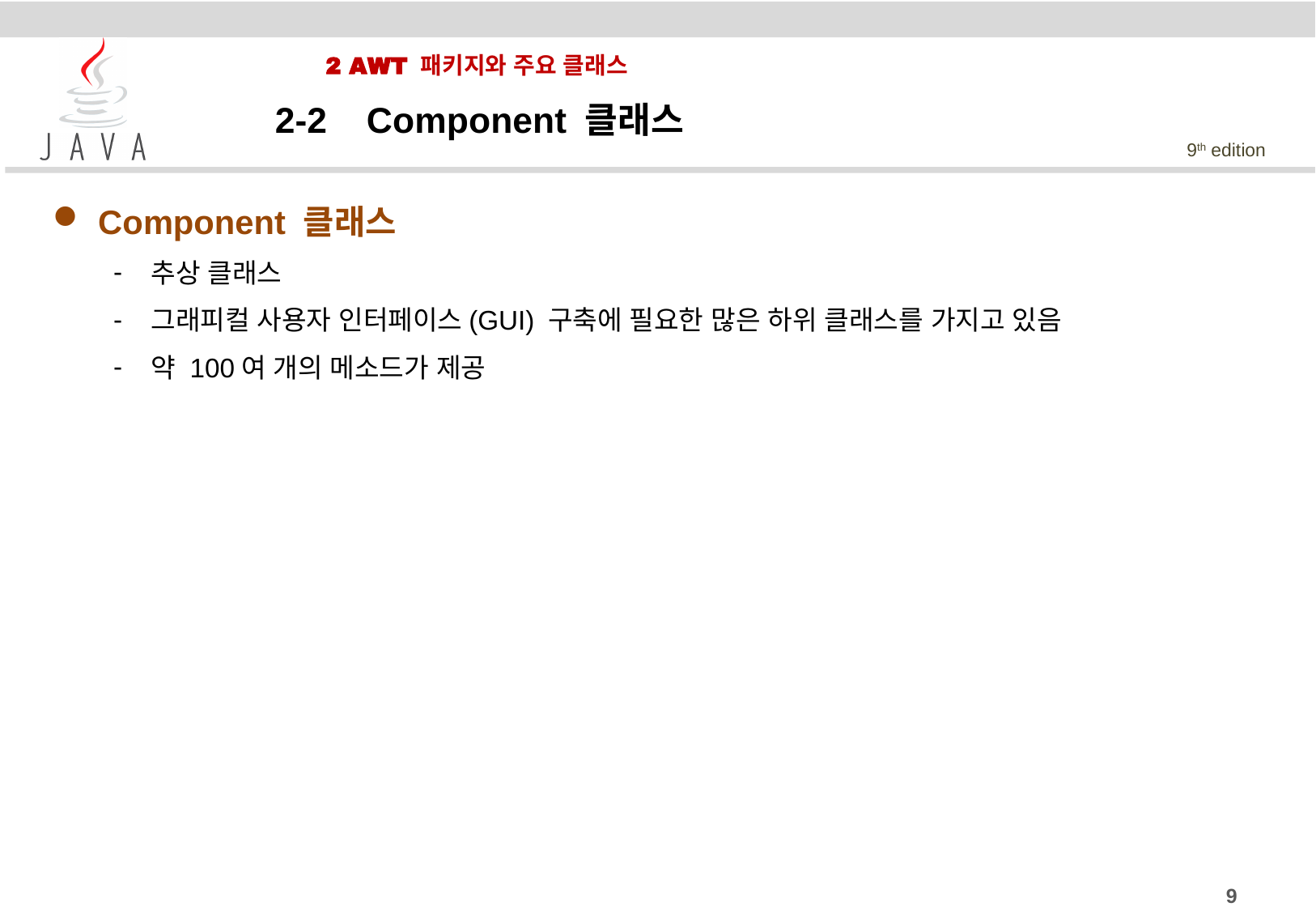

# 2 AWT 패키지와 주요 클래스
2-2    Component 클래스
Component 클래스
추상 클래스
그래피컬 사용자 인터페이스(GUI) 구축에 필요한 많은 하위 클래스를 가지고 있음
약 100여 개의 메소드가 제공
9